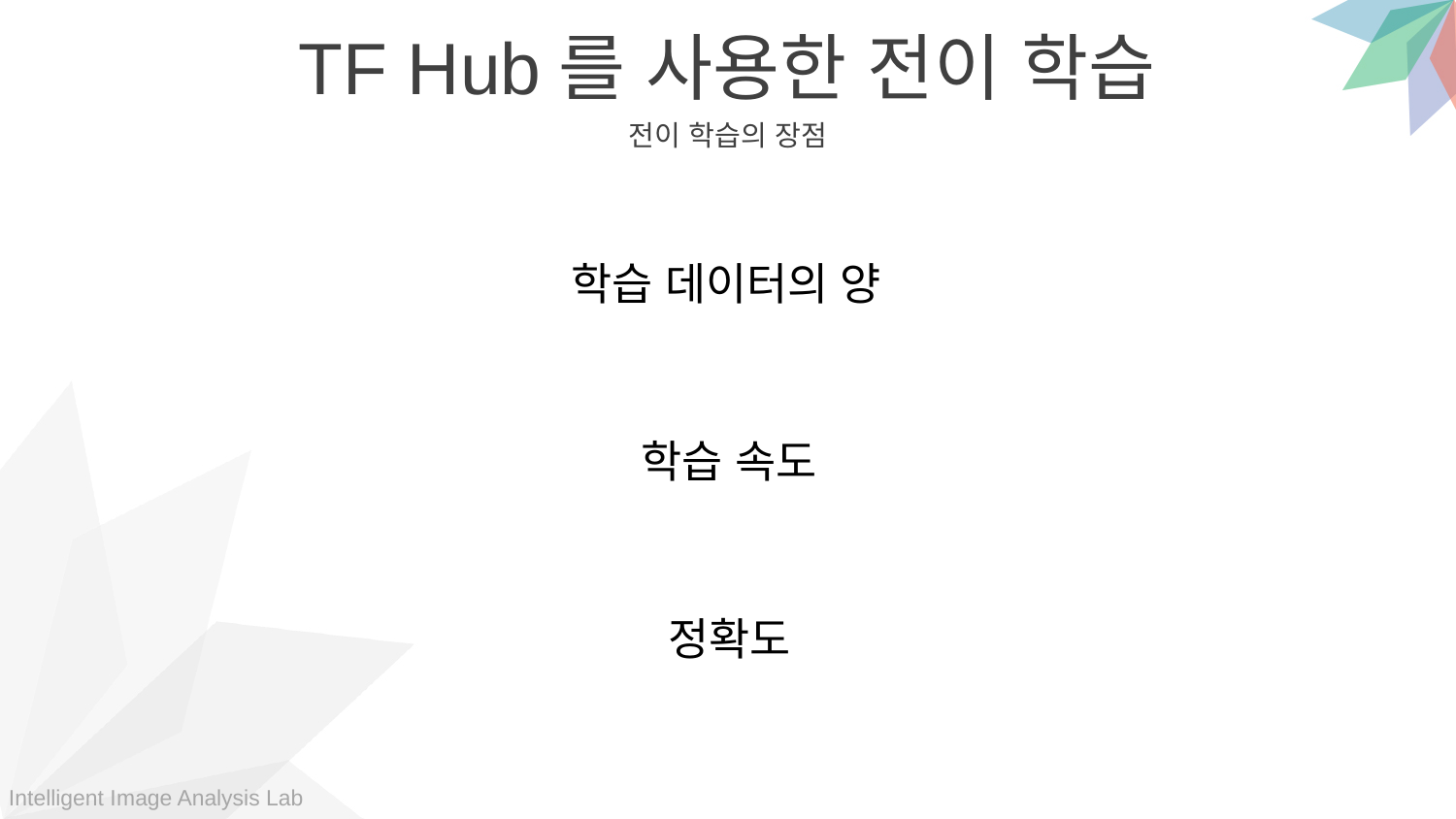

TF Hub를 사용한 전이 학습
전이 학습의 장점
학습 데이터의 양
학습 속도
정확도